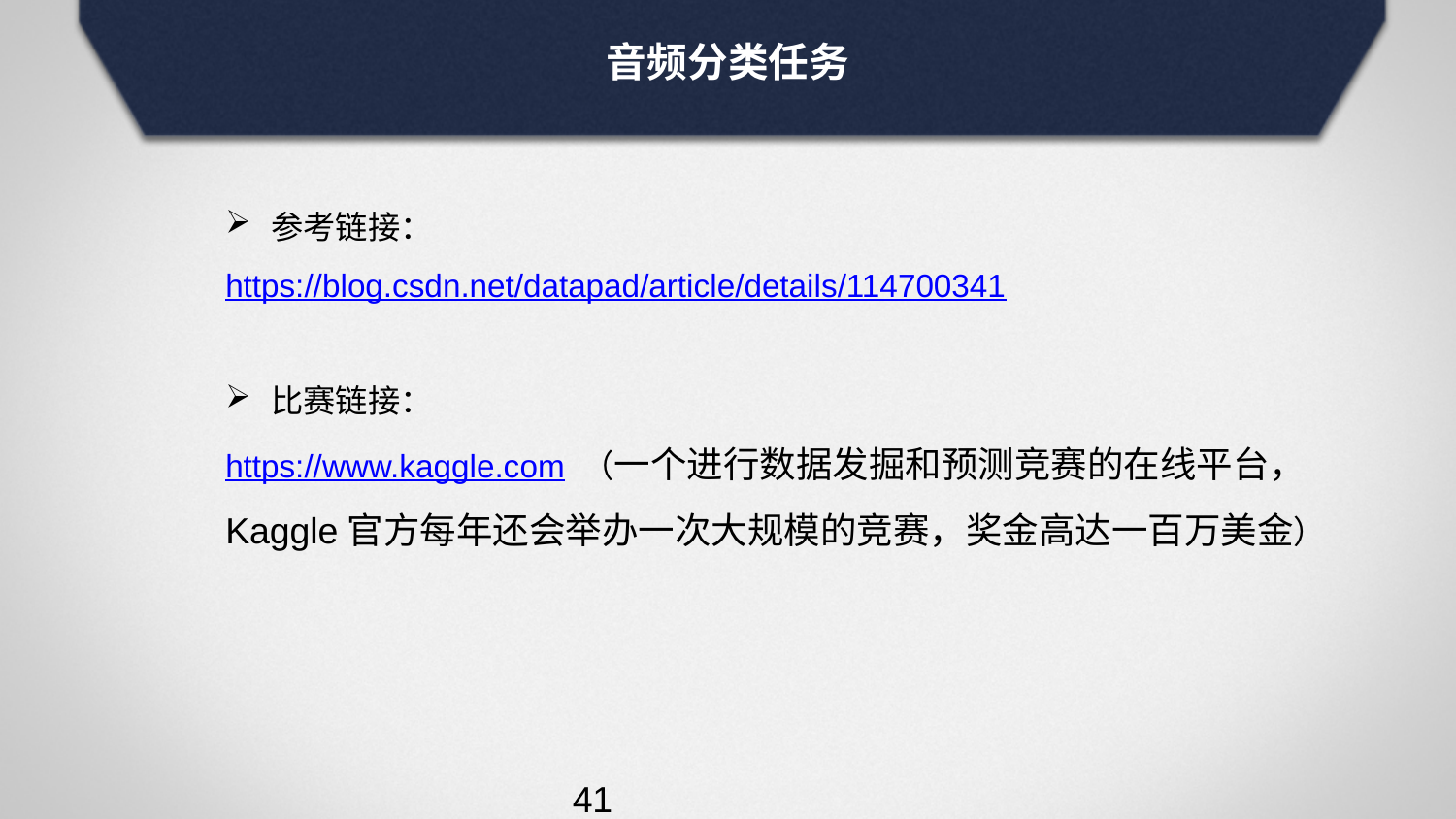

音频分类任务
参考链接：
https://blog.csdn.net/datapad/article/details/114700341

比赛链接：
https://www.kaggle.com （一个进行数据发掘和预测竞赛的在线平台，Kaggle官方每年还会举办一次大规模的竞赛，奖金高达一百万美金）
41